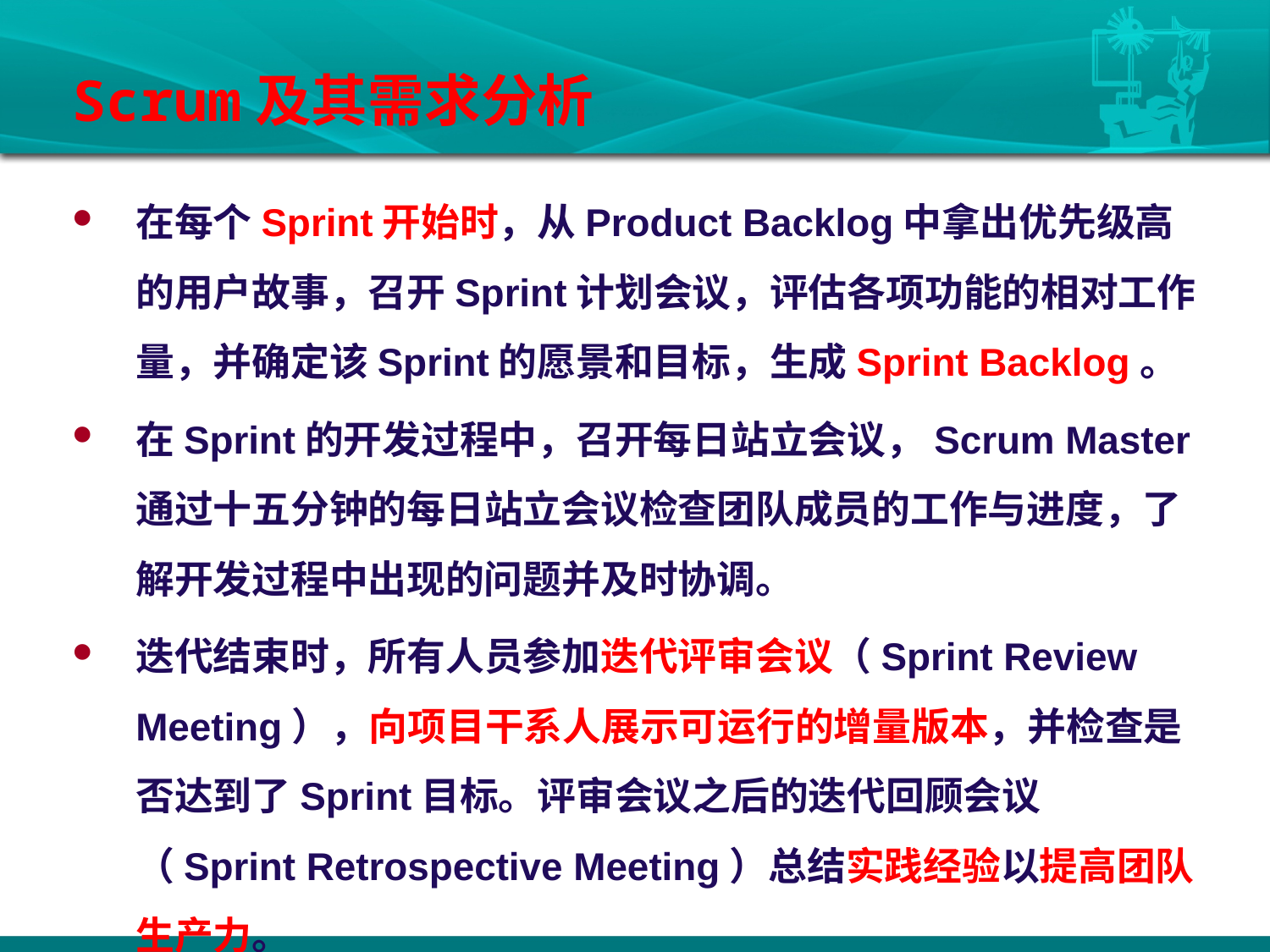

# Scrum及其需求分析
在每个Sprint开始时，从Product Backlog中拿出优先级高的用户故事，召开Sprint计划会议，评估各项功能的相对工作量，并确定该Sprint的愿景和目标，生成Sprint Backlog。
在Sprint的开发过程中，召开每日站立会议，Scrum Master通过十五分钟的每日站立会议检查团队成员的工作与进度，了解开发过程中出现的问题并及时协调。
迭代结束时，所有人员参加迭代评审会议（Sprint Review Meeting），向项目干系人展示可运行的增量版本，并检查是否达到了Sprint目标。评审会议之后的迭代回顾会议（Sprint Retrospective Meeting）总结实践经验以提高团队生产力。